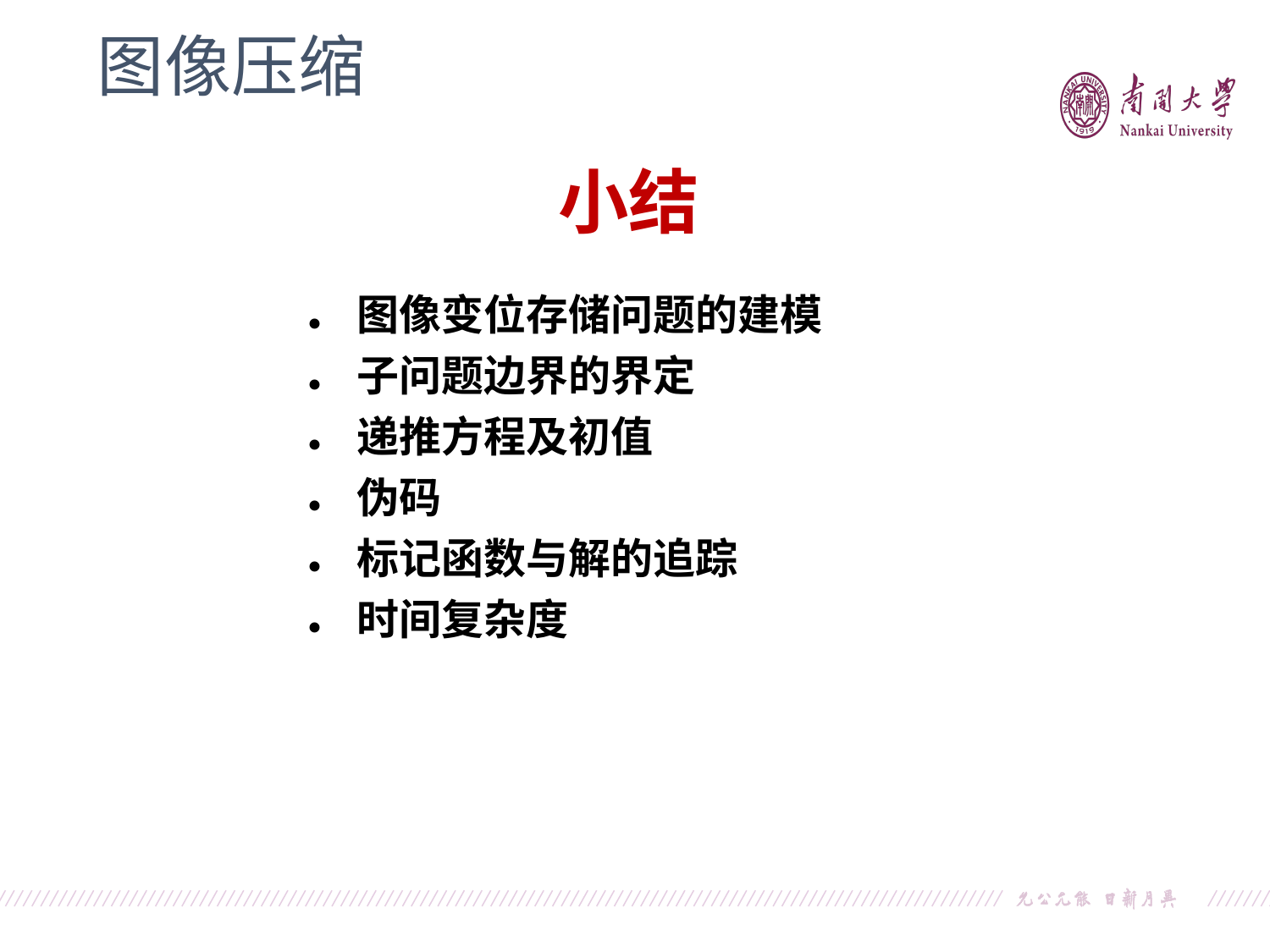

图像压缩
	小结

图像变位存储问题的建模

子问题边界的界定

递推方程及初值

伪码

标记函数与解的追踪

时间复杂度
•
•
•
•
•
•